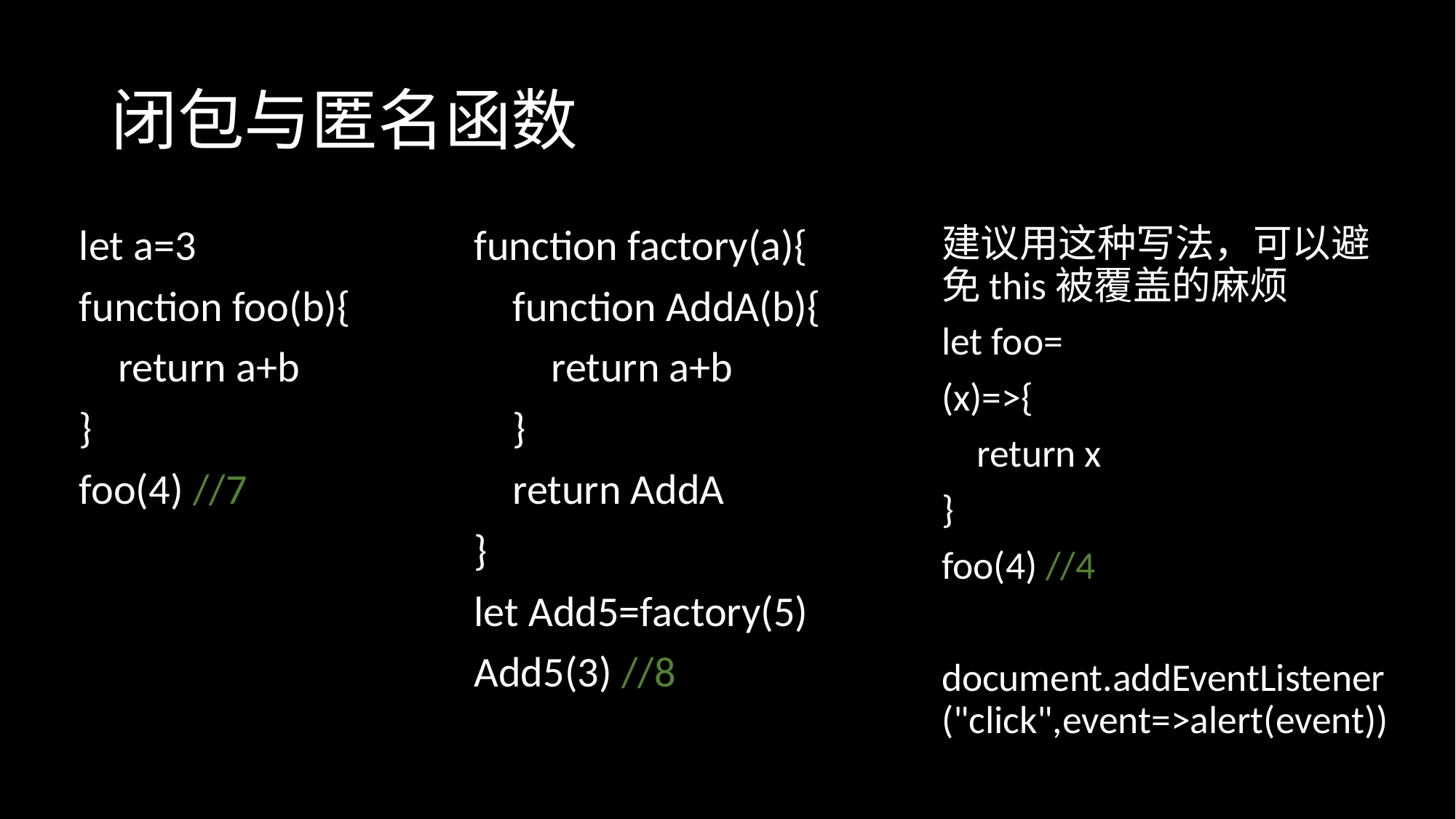

# 闭包与匿名函数
let a=3
function foo(b){
    return a+b
}
foo(4) //7

function factory(a){
    function AddA(b){
        return a+b
    }
    return AddA
}
let Add5=factory(5)
Add5(3) //8

建议用这种写法，可以避免this被覆盖的麻烦
let foo=
(x)=>{
    return x
}
foo(4) //4

document.addEventListener("click",event=>alert(event))